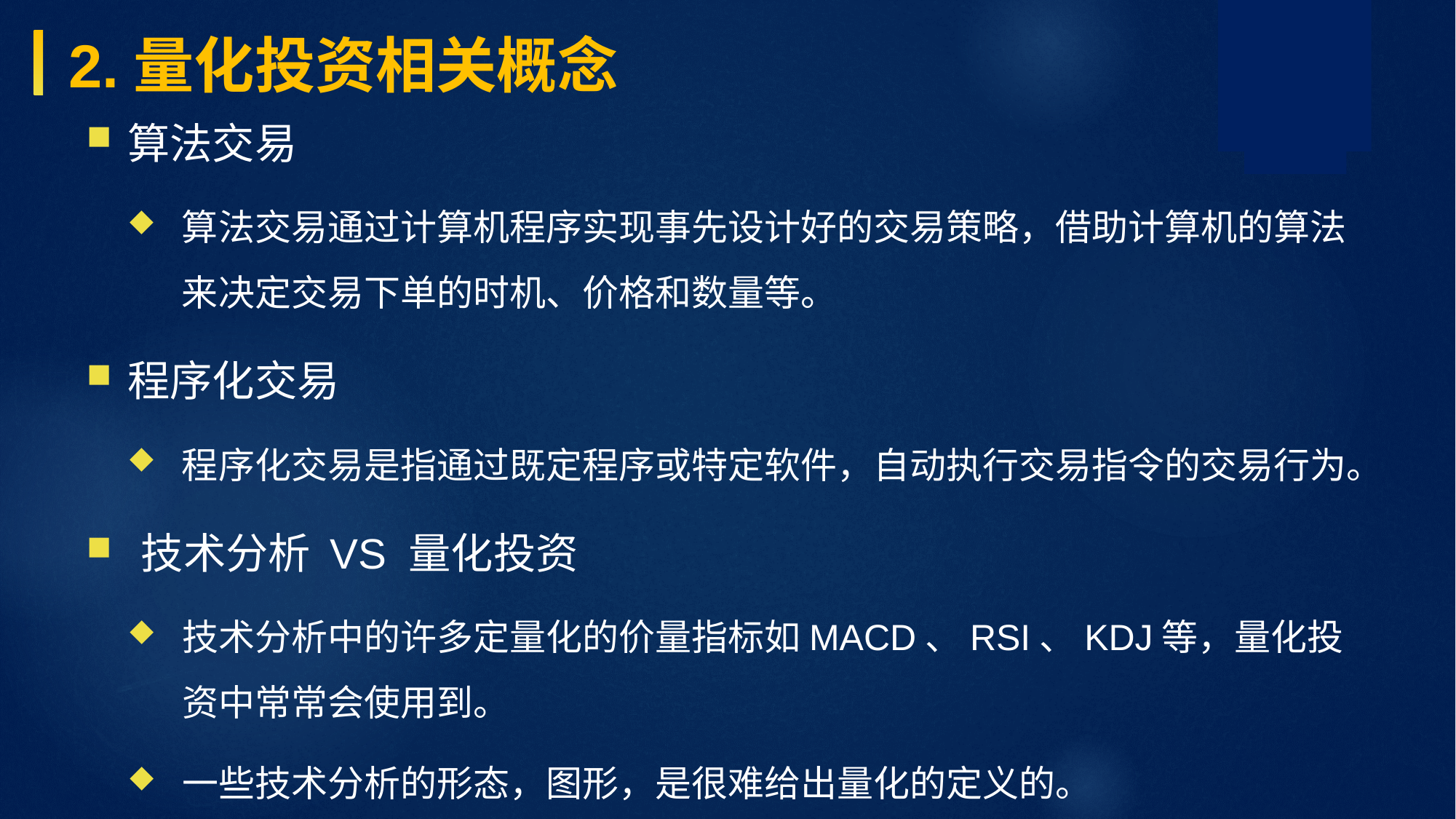

2.量化投资相关概念
算法交易
算法交易通过计算机程序实现事先设计好的交易策略，借助计算机的算法来决定交易下单的时机、价格和数量等。
程序化交易
程序化交易是指通过既定程序或特定软件，自动执行交易指令的交易行为。
技术分析 vs 量化投资
技术分析中的许多定量化的价量指标如MACD、RSI、KDJ等，量化投资中常常会使用到。
一些技术分析的形态，图形，是很难给出量化的定义的。